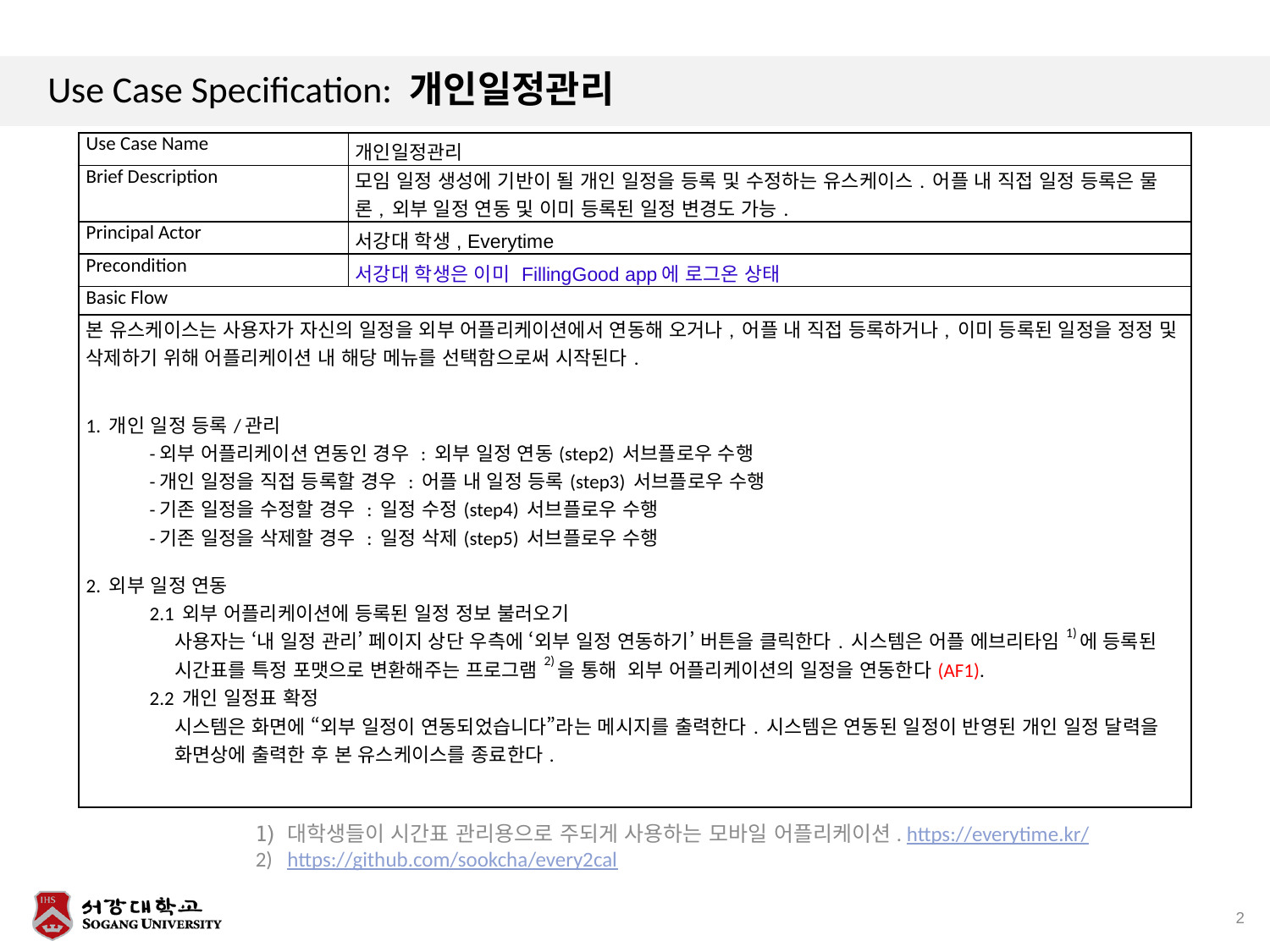

# Use Case Specification: 개인일정관리
| Use Case Name | 개인일정관리 |
| --- | --- |
| Brief Description | 모임 일정 생성에 기반이 될 개인 일정을 등록 및 수정하는 유스케이스. 어플 내 직접 일정 등록은 물론, 외부 일정 연동 및 이미 등록된 일정 변경도 가능. |
| Principal Actor | 서강대 학생, Everytime |
| Precondition | 서강대 학생은 이미 FillingGood app에 로그온 상태 |
| Basic Flow |  |
| 본 유스케이스는 사용자가 자신의 일정을 외부 어플리케이션에서 연동해 오거나, 어플 내 직접 등록하거나, 이미 등록된 일정을 정정 및 삭제하기 위해 어플리케이션 내 해당 메뉴를 선택함으로써 시작된다. 1. 개인 일정 등록/관리 -외부 어플리케이션 연동인 경우 : 외부 일정 연동(step2) 서브플로우 수행 -개인 일정을 직접 등록할 경우 : 어플 내 일정 등록(step3) 서브플로우 수행 -기존 일정을 수정할 경우 : 일정 수정(step4) 서브플로우 수행 -기존 일정을 삭제할 경우 : 일정 삭제(step5) 서브플로우 수행 2. 외부 일정 연동 2.1 외부 어플리케이션에 등록된 일정 정보 불러오기 사용자는 ‘내 일정 관리’ 페이지 상단 우측에 ‘외부 일정 연동하기’ 버튼을 클릭한다. 시스템은 어플 에브리타임1)에 등록된 시간표를 특정 포맷으로 변환해주는 프로그램2)을 통해 외부 어플리케이션의 일정을 연동한다(AF1). 2.2 개인 일정표 확정 시스템은 화면에 “외부 일정이 연동되었습니다”라는 메시지를 출력한다. 시스템은 연동된 일정이 반영된 개인 일정 달력을 화면상에 출력한 후 본 유스케이스를 종료한다. |  |
대학생들이 시간표 관리용으로 주되게 사용하는 모바일 어플리케이션. https://everytime.kr/
https://github.com/sookcha/every2cal
2